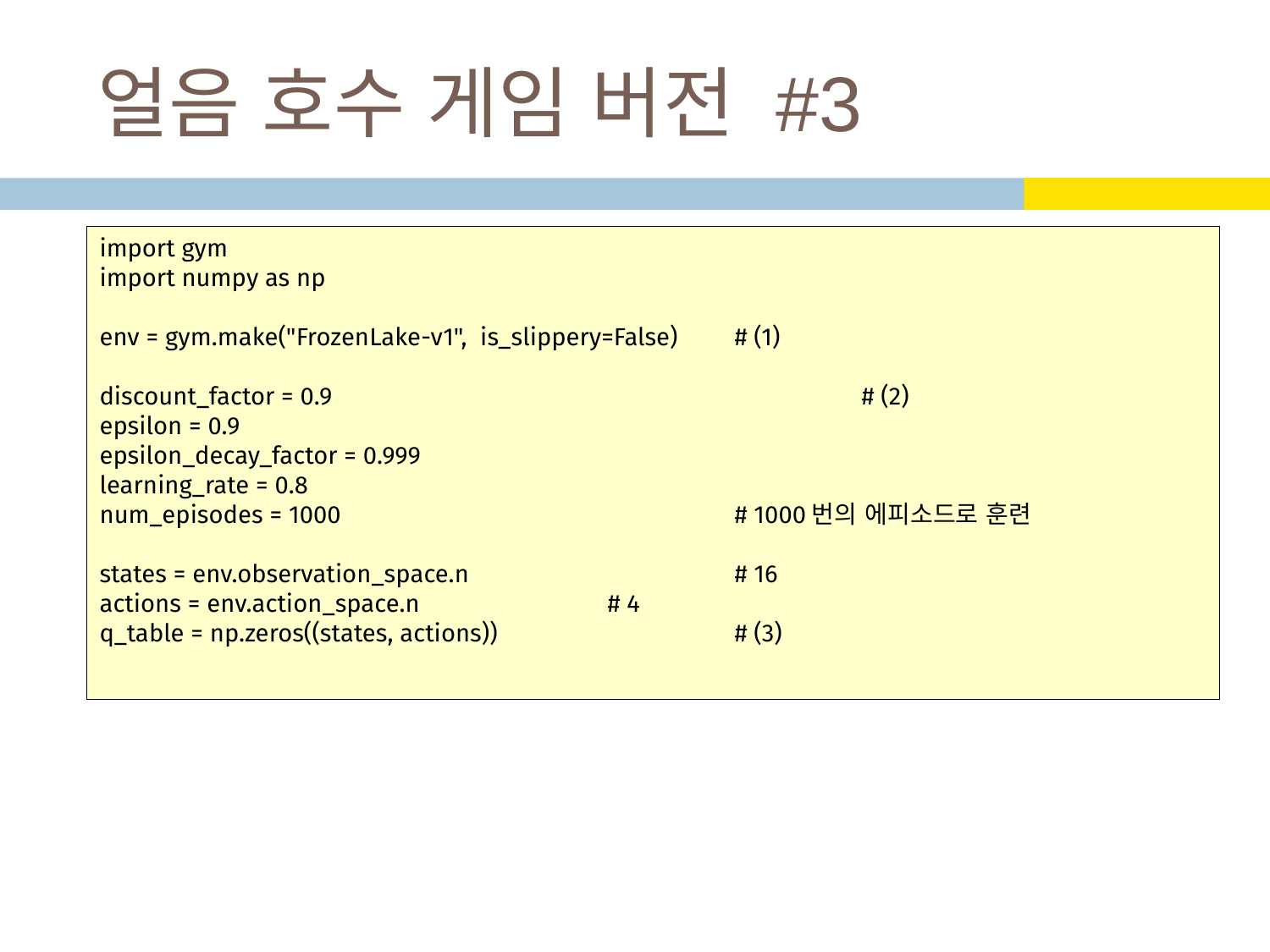

# 얼음 호수 게임 버전 #3
import gym
import numpy as np

env = gym.make("FrozenLake-v1",  is_slippery=False) 	# (1)

discount_factor = 0.9					# (2)
epsilon = 0.9
epsilon_decay_factor = 0.999
learning_rate = 0.8
num_episodes = 1000				# 1000번의 에피소드로 훈련

states = env.observation_space.n  		# 16
actions = env.action_space.n      		# 4
q_table = np.zeros((states, actions))		# (3)